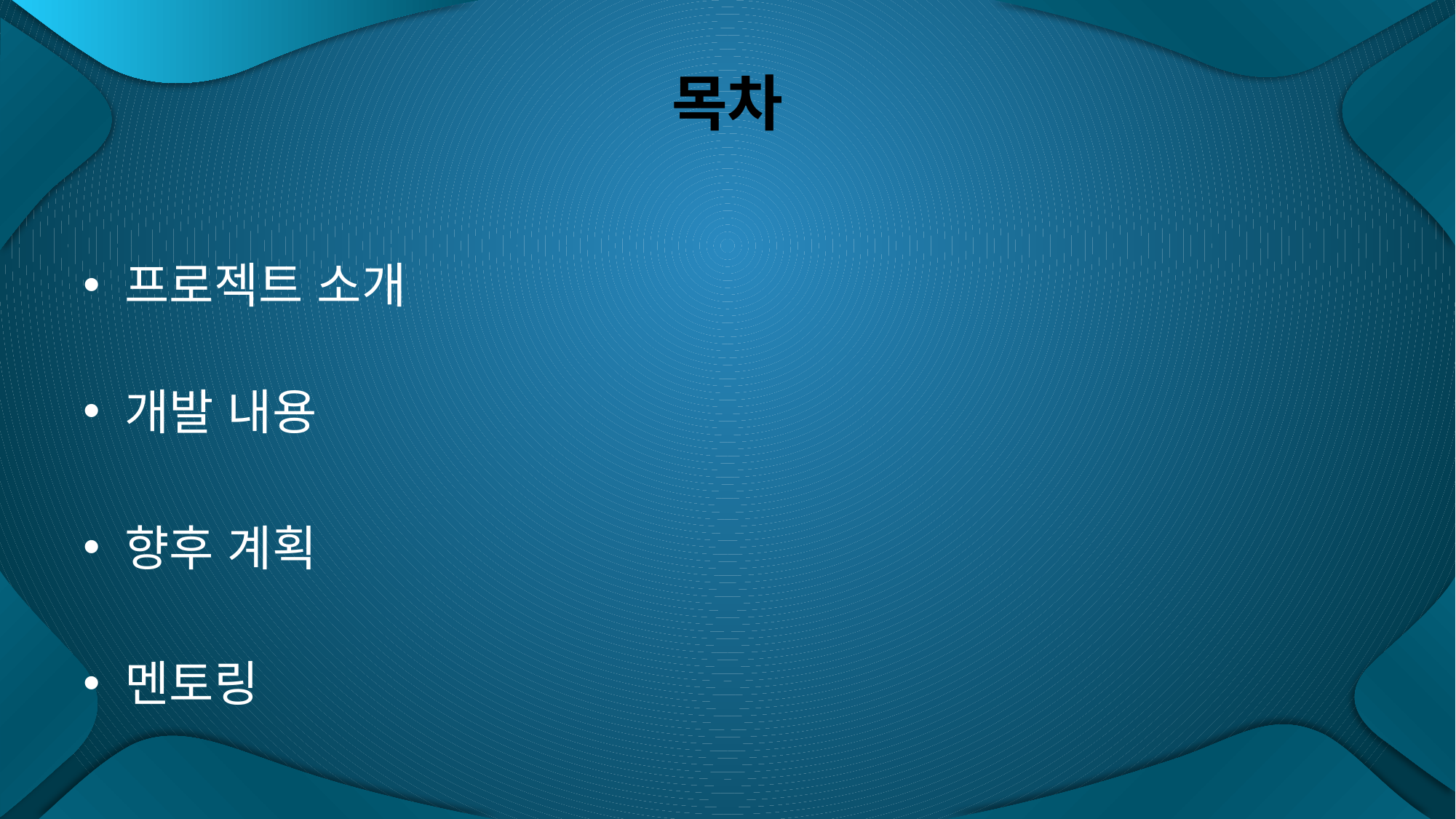

# 목차
프로젝트 소개
개발 내용

향후 계획

멘토링